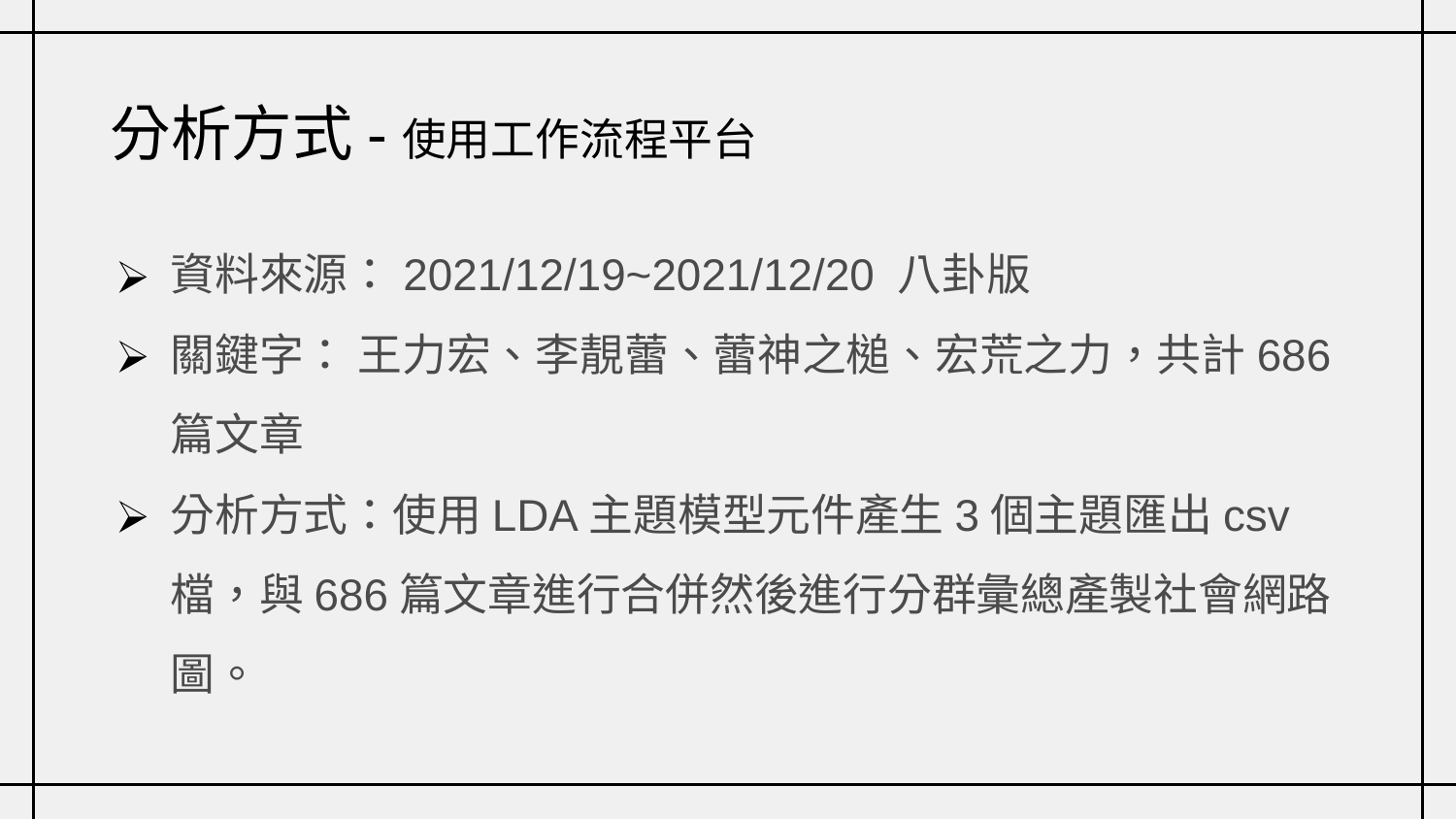

# 分析方式-使用工作流程平台
資料來源：2021/12/19~2021/12/20 八卦版
關鍵字： 王力宏、李靚蕾、蕾神之槌、宏荒之力，共計686篇文章
分析方式：使用LDA主題模型元件產生3個主題匯出csv檔，與686篇文章進行合併然後進行分群彙總產製社會網路圖。